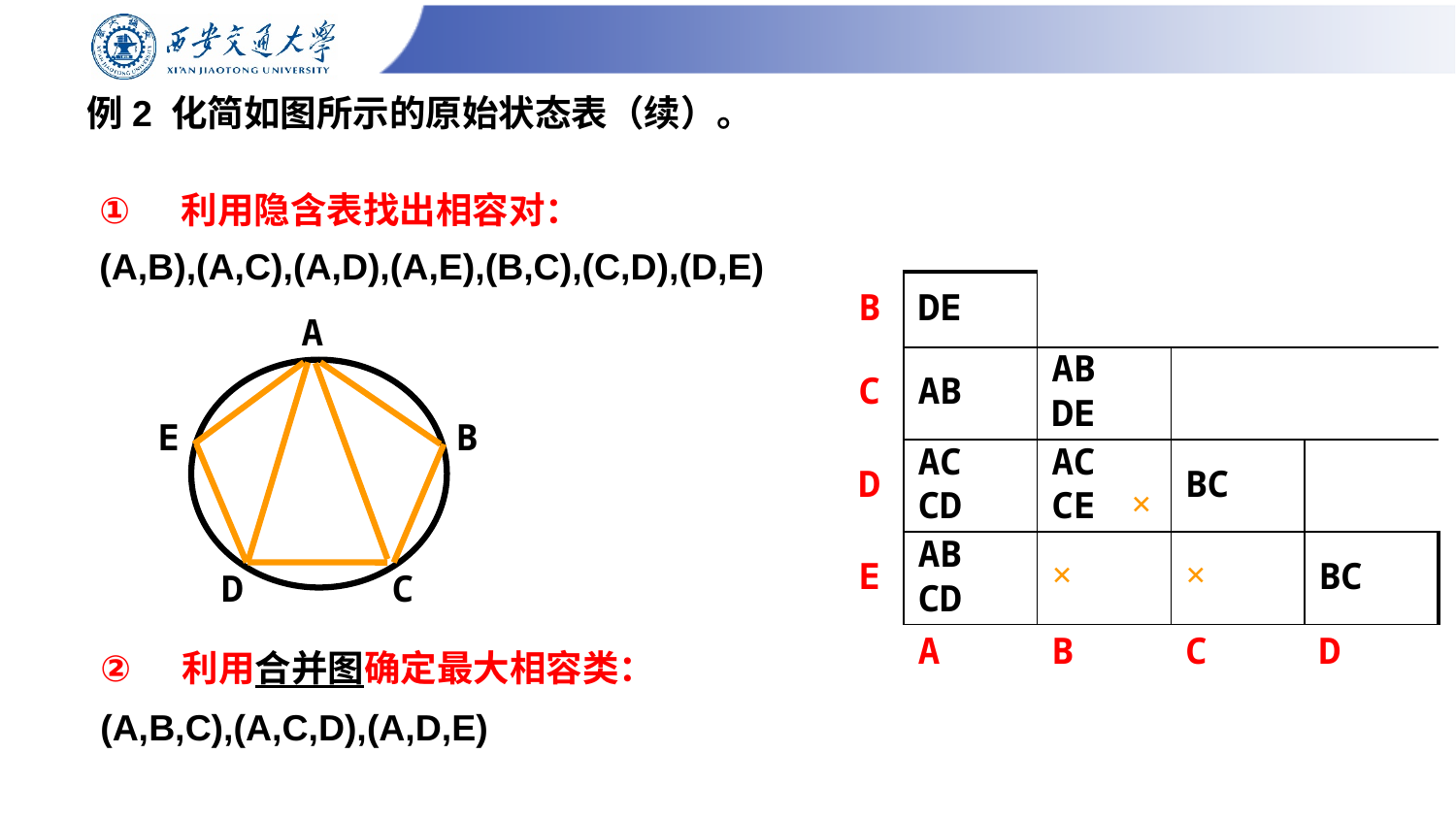

# 例2 化简如图所示的原始状态表（续）。
利用隐含表找出相容对：
(A,B),(A,C),(A,D),(A,E),(B,C),(C,D),(D,E)
| B | DE |  |  |  |
| --- | --- | --- | --- | --- |
| C | AB | AB DE |  |  |
| D | AC CD | AC CE | BC |  |
| E | AB CD | × | × | BC |
|  | A | B | C | D |
A

E
B
D
C

×

利用合并图确定最大相容类：
(A,B,C),(A,C,D),(A,D,E)